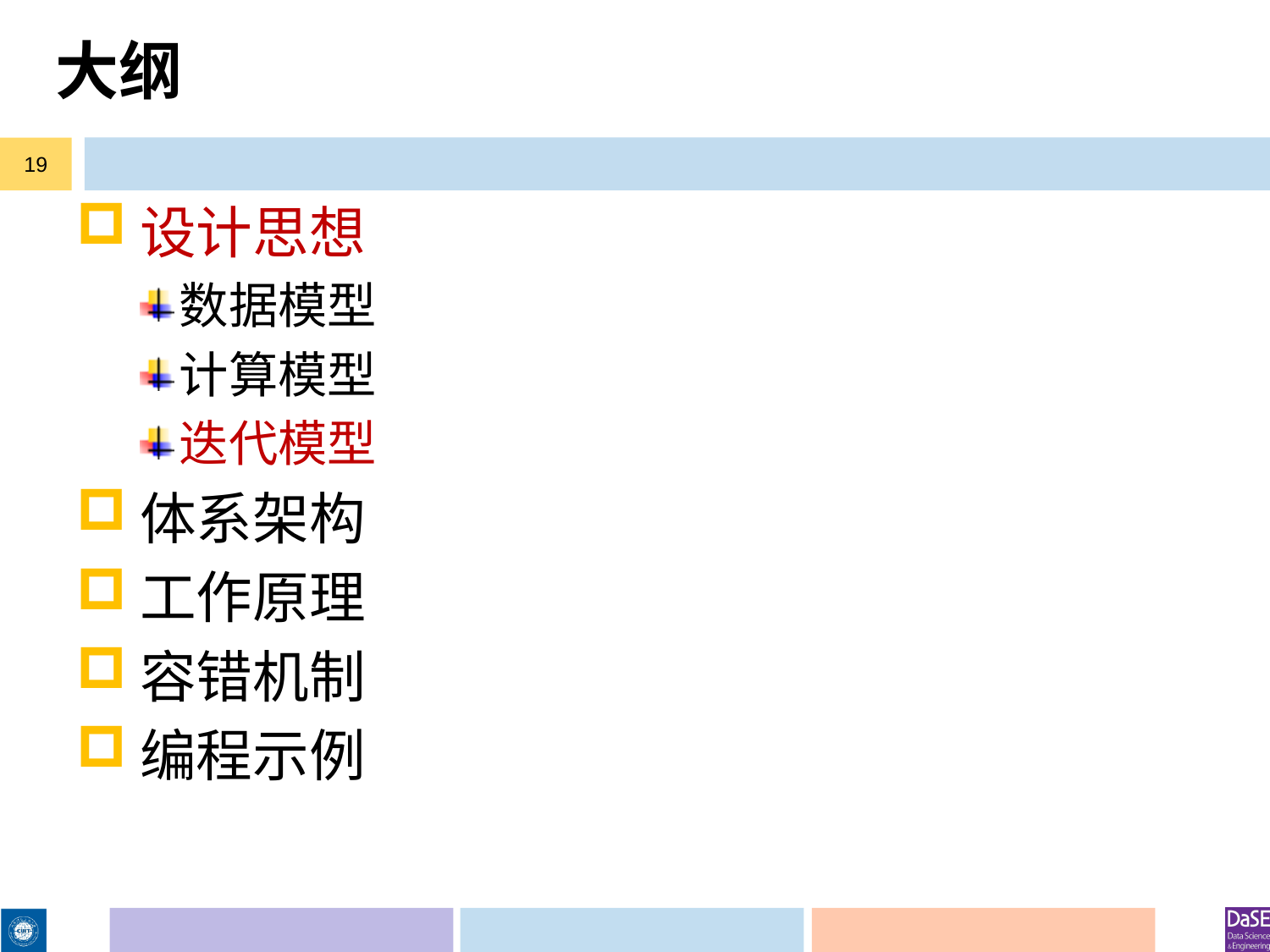

# 大纲
19
设计思想
数据模型
计算模型
迭代模型
体系架构
工作原理
容错机制
编程示例